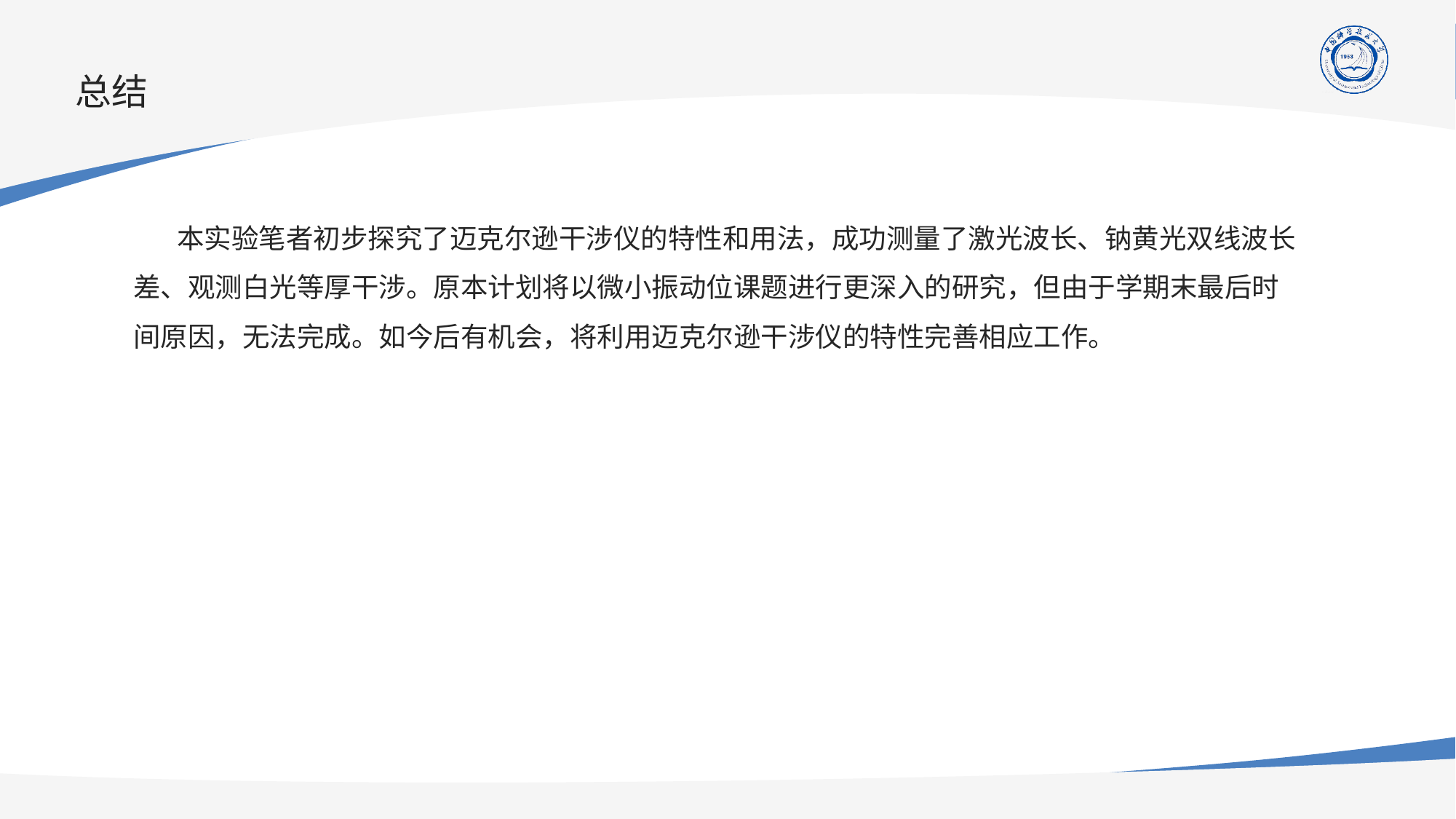

# 总结
      本实验笔者初步探究了迈克尔逊干涉仪的特性和用法，成功测量了激光波长、钠黄光双线波长差、观测白光等厚干涉。原本计划将以微小振动位课题进行更深入的研究，但由于学期末最后时间原因，无法完成。如今后有机会，将利用迈克尔逊干涉仪的特性完善相应工作。